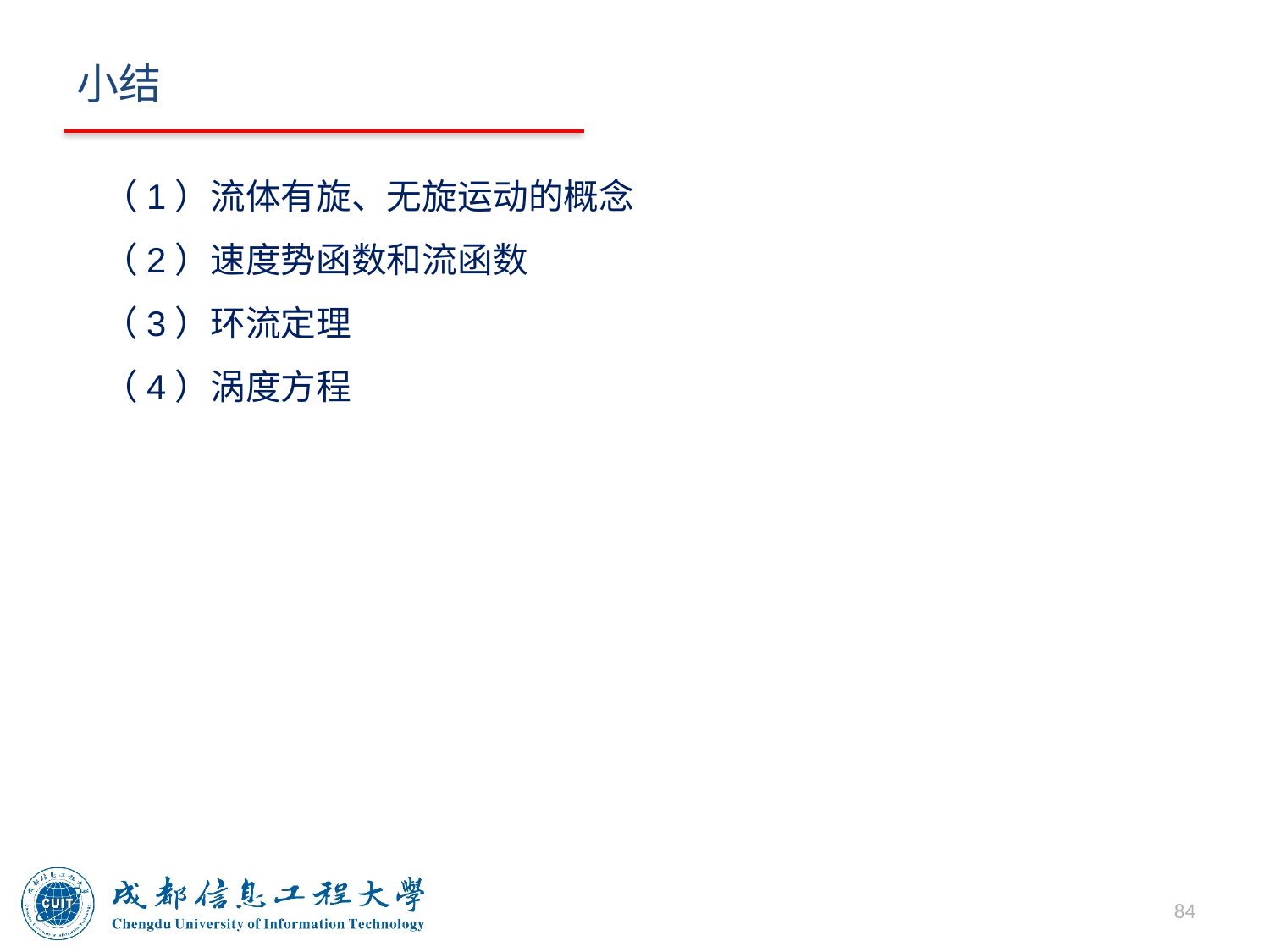

# 小结
（1）流体有旋、无旋运动的概念
（2）速度势函数和流函数
（3）环流定理
（4）涡度方程
84